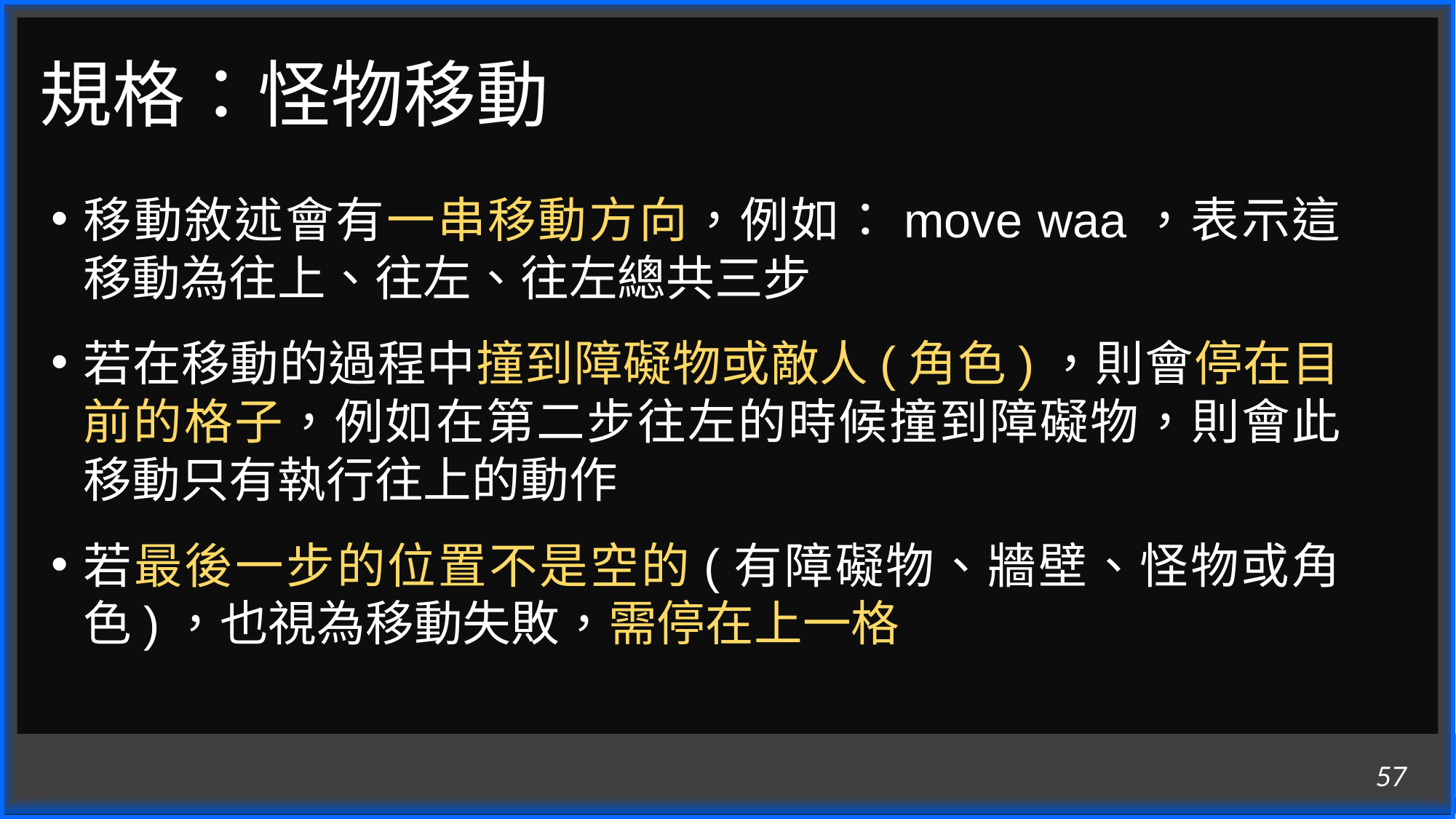

# 規格：怪物移動
移動敘述會有一串移動方向，例如：move waa，表示這移動為往上、往左、往左總共三步
若在移動的過程中撞到障礙物或敵人(角色)，則會停在目前的格子，例如在第二步往左的時候撞到障礙物，則會此移動只有執行往上的動作
若最後一步的位置不是空的(有障礙物、牆壁、怪物或角色)，也視為移動失敗，需停在上一格